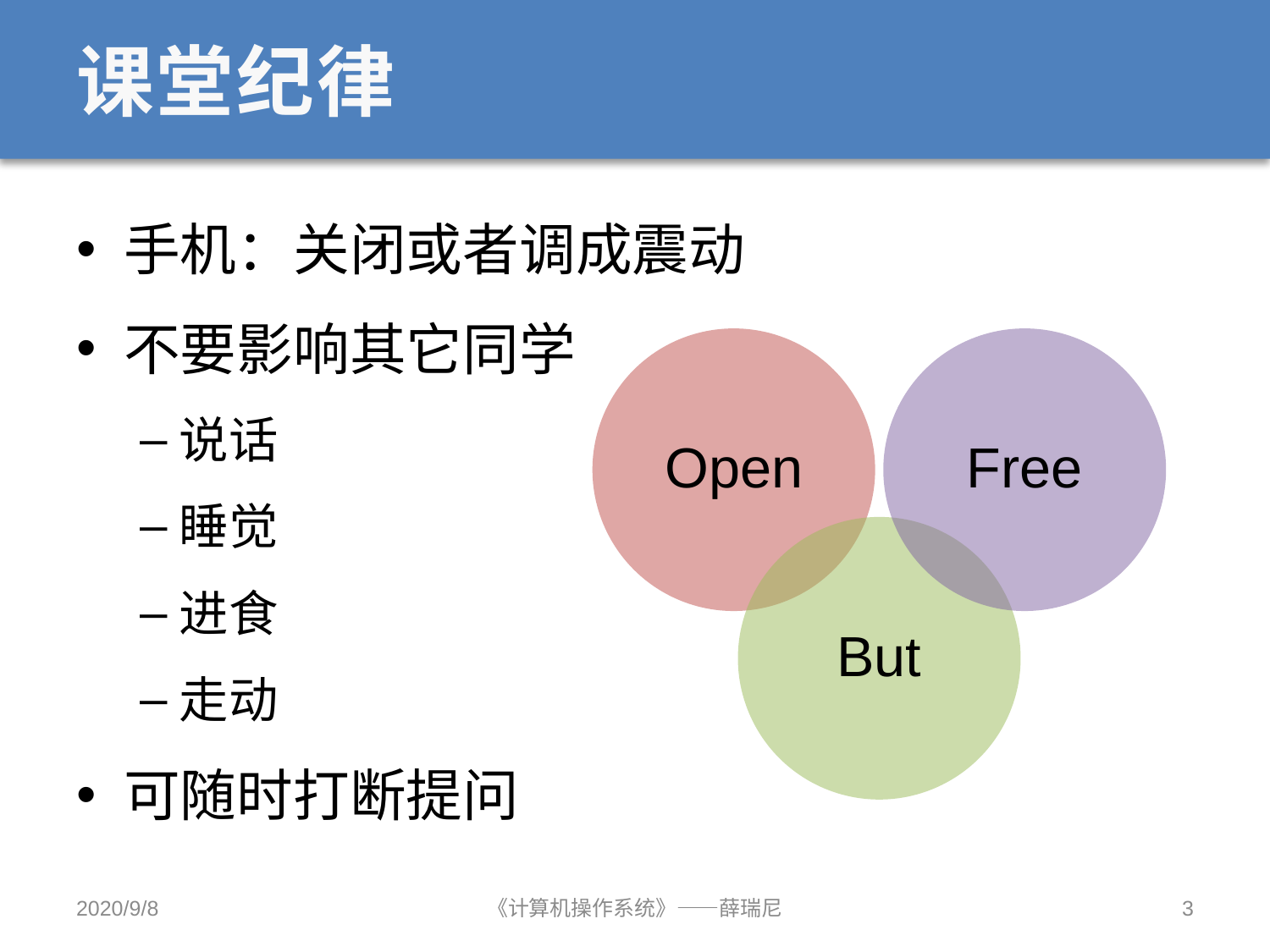

# 课堂纪律
手机：关闭或者调成震动
不要影响其它同学
说话
睡觉
进食
走动
可随时打断提问
Open
But
Free
2020/9/8
《计算机操作系统》——薛瑞尼
3